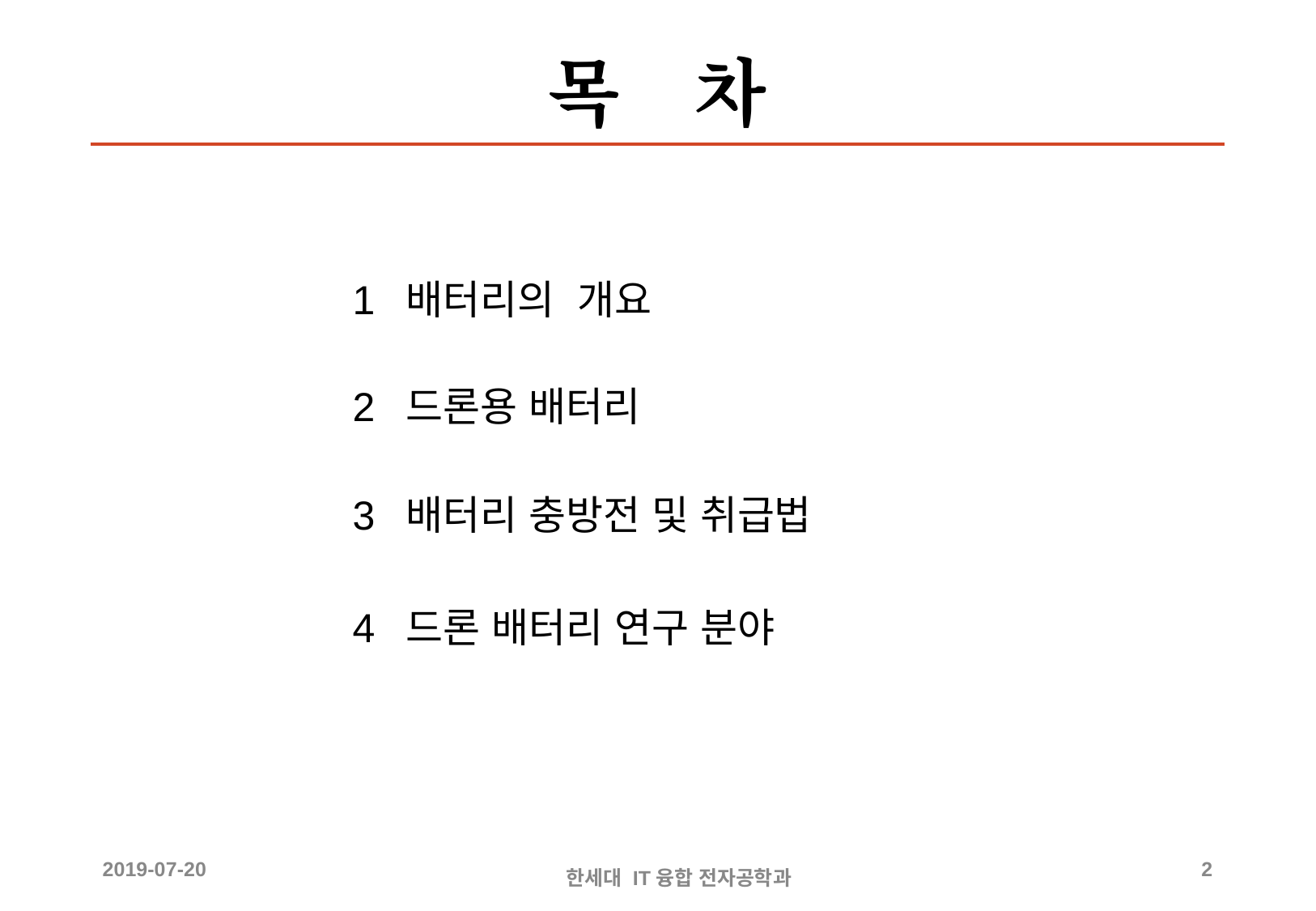

# 목    차
|  |  |  |
| --- | --- | --- |
| 1 | 배터리의 개요 |  |
| 2 | 드론용 배터리 |  |
| 3 | 배터리 충방전 및 취급법 |  |
| 4 | 드론 배터리 연구 분야 |  |
|  |  |  |
2019-07-20
2
한세대 IT융합 전자공학과